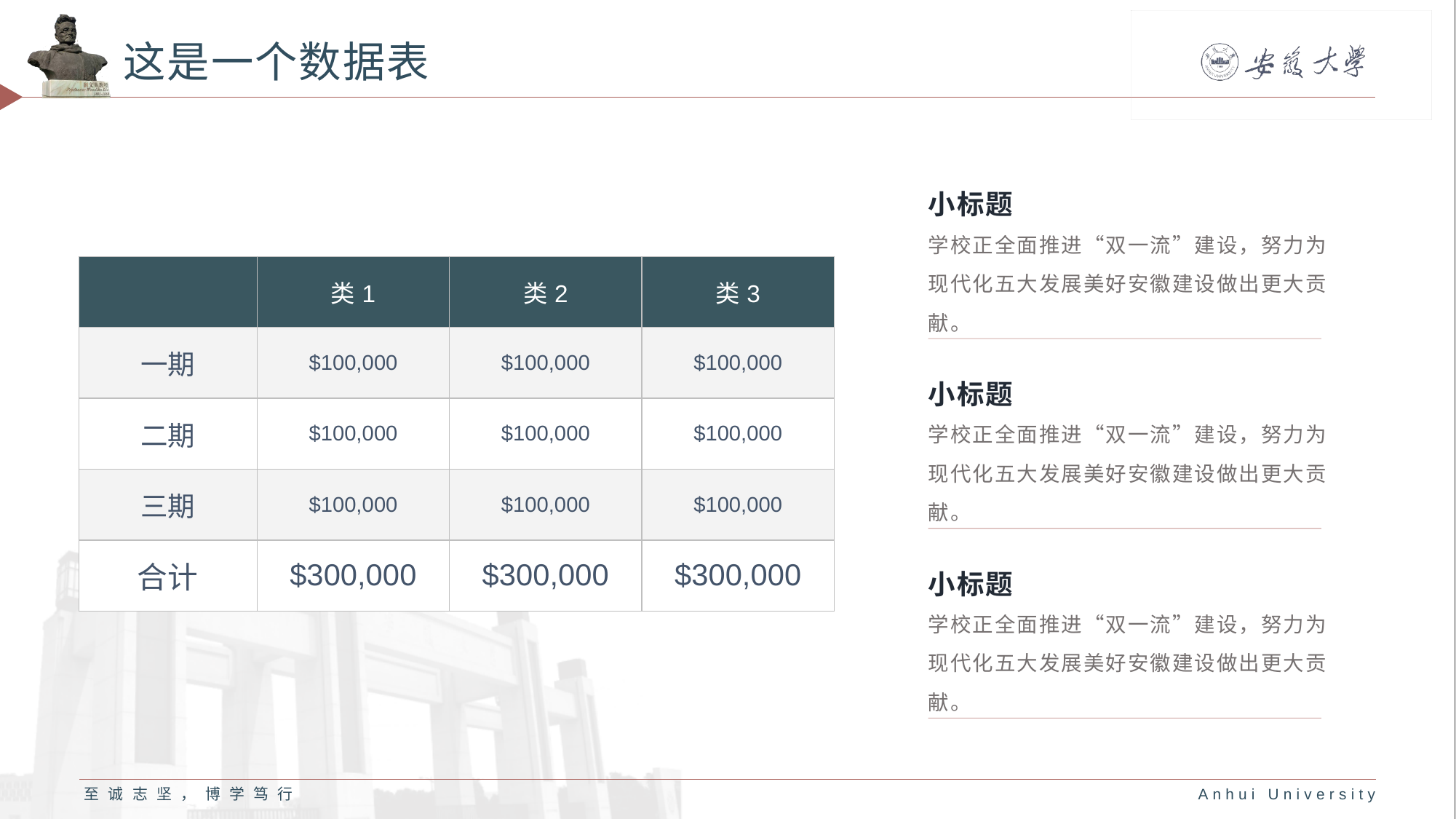

# 这是一个数据表
小标题
学校正全面推进“双一流”建设，努力为现代化五大发展美好安徽建设做出更大贡献。
|  | 类1 | 类2 | 类3 |
| --- | --- | --- | --- |
| 一期 | $100,000 | $100,000 | $100,000 |
| 二期 | $100,000 | $100,000 | $100,000 |
| 三期 | $100,000 | $100,000 | $100,000 |
| 合计 | $300,000 | $300,000 | $300,000 |
小标题
学校正全面推进“双一流”建设，努力为现代化五大发展美好安徽建设做出更大贡献。
小标题
学校正全面推进“双一流”建设，努力为现代化五大发展美好安徽建设做出更大贡献。